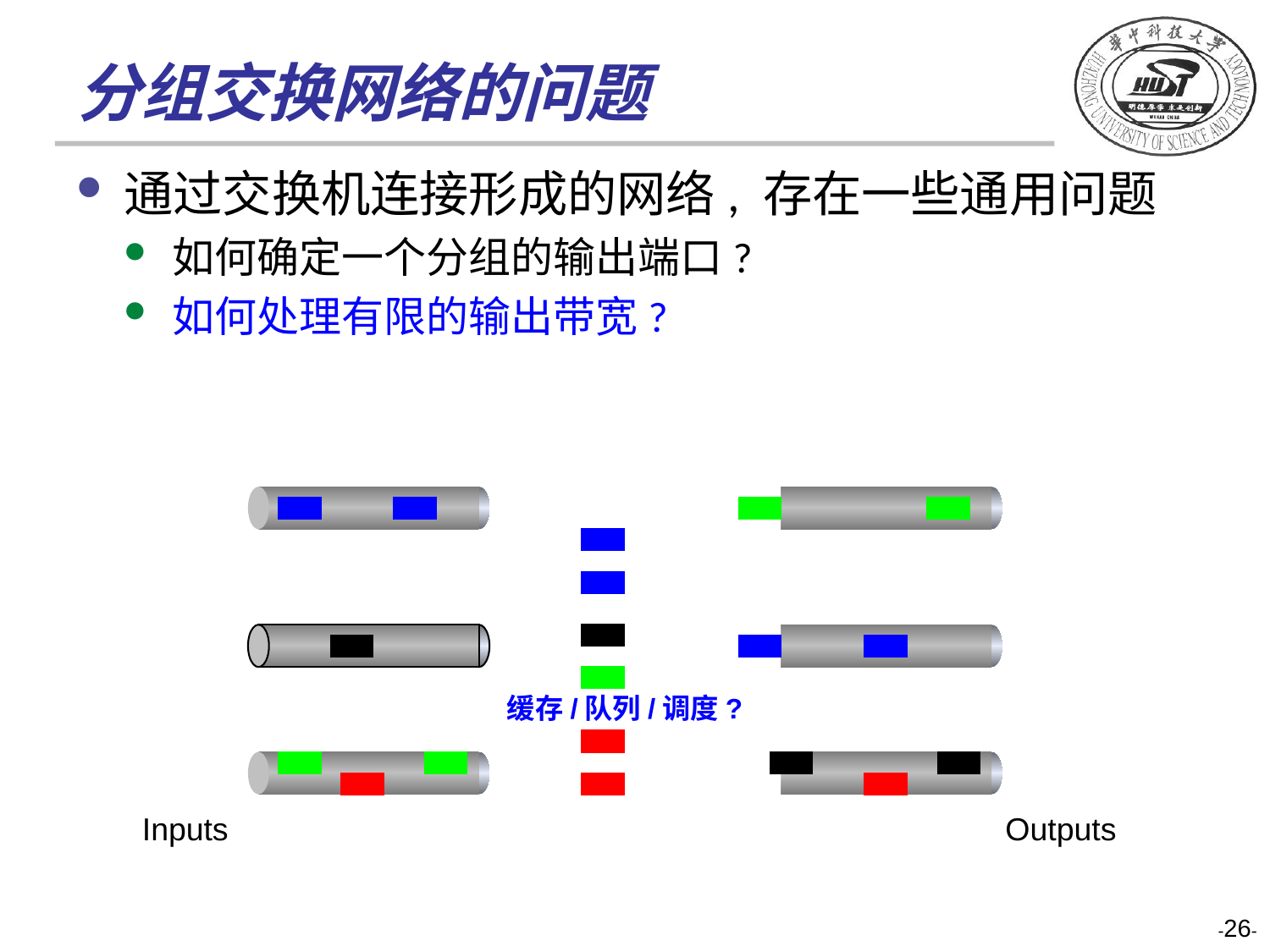

# 分组交换网络的问题
通过交换机连接形成的网络, 存在一些通用问题
如何确定一个分组的输出端口?
如何处理有限的输出带宽?

缓存/队列/调度?

Inputs
Outputs
-26-